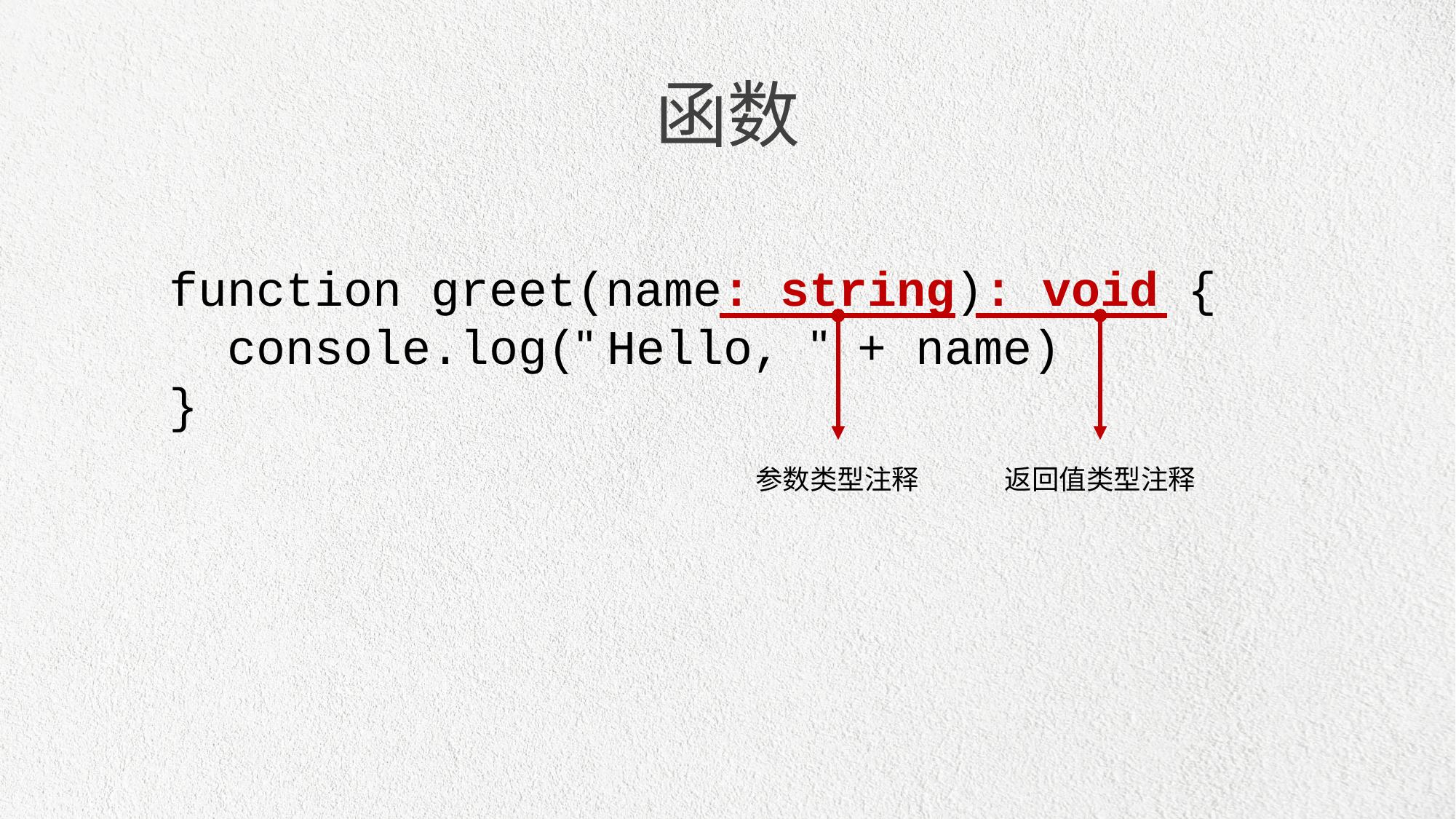

函数
function greet(name: string): void {
  console.log(" Hello, " + name)
}
参数类型注释
返回值类型注释